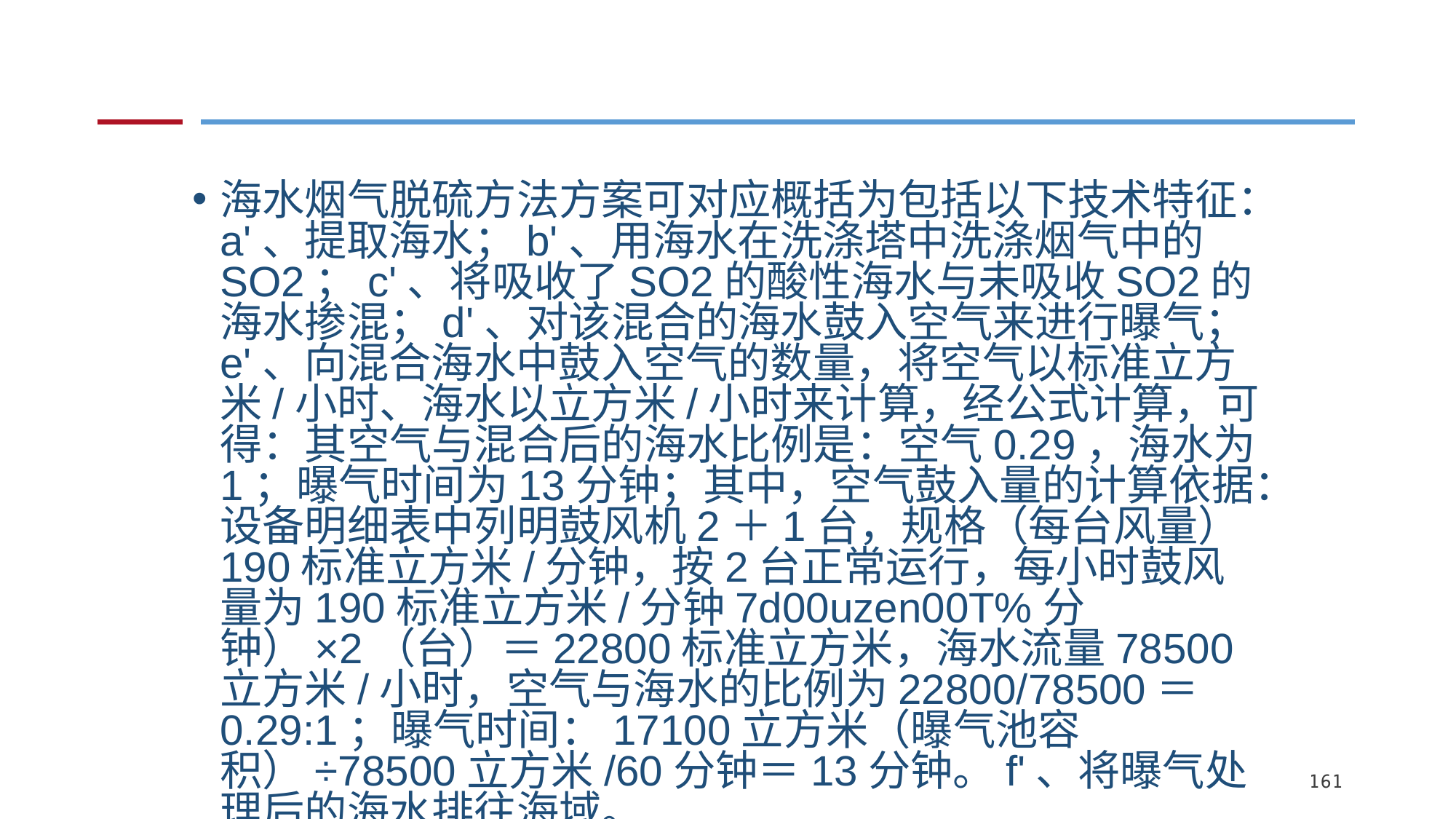

#
海水烟气脱硫方法方案可对应概括为包括以下技术特征：a'、提取海水；b'、用海水在洗涤塔中洗涤烟气中的SO2；c'、将吸收了SO2的酸性海水与未吸收SO2的海水掺混；d'、对该混合的海水鼓入空气来进行曝气；e'、向混合海水中鼓入空气的数量，将空气以标准立方米/小时、海水以立方米/小时来计算，经公式计算，可得：其空气与混合后的海水比例是：空气0.29，海水为1；曝气时间为13分钟；其中，空气鼓入量的计算依据：设备明细表中列明鼓风机2＋1台，规格（每台风量）190标准立方米/分钟，按2台正常运行，每小时鼓风量为190标准立方米/分钟7d00uzen00T%分钟）×2（台）＝22800标准立方米，海水流量78500立方米/小时，空气与海水的比例为22800/78500＝0.29:1；曝气时间：17100立方米（曝气池容积）÷78500立方米/60分钟＝13分钟。f'、将曝气处理后的海水排往海域。
161